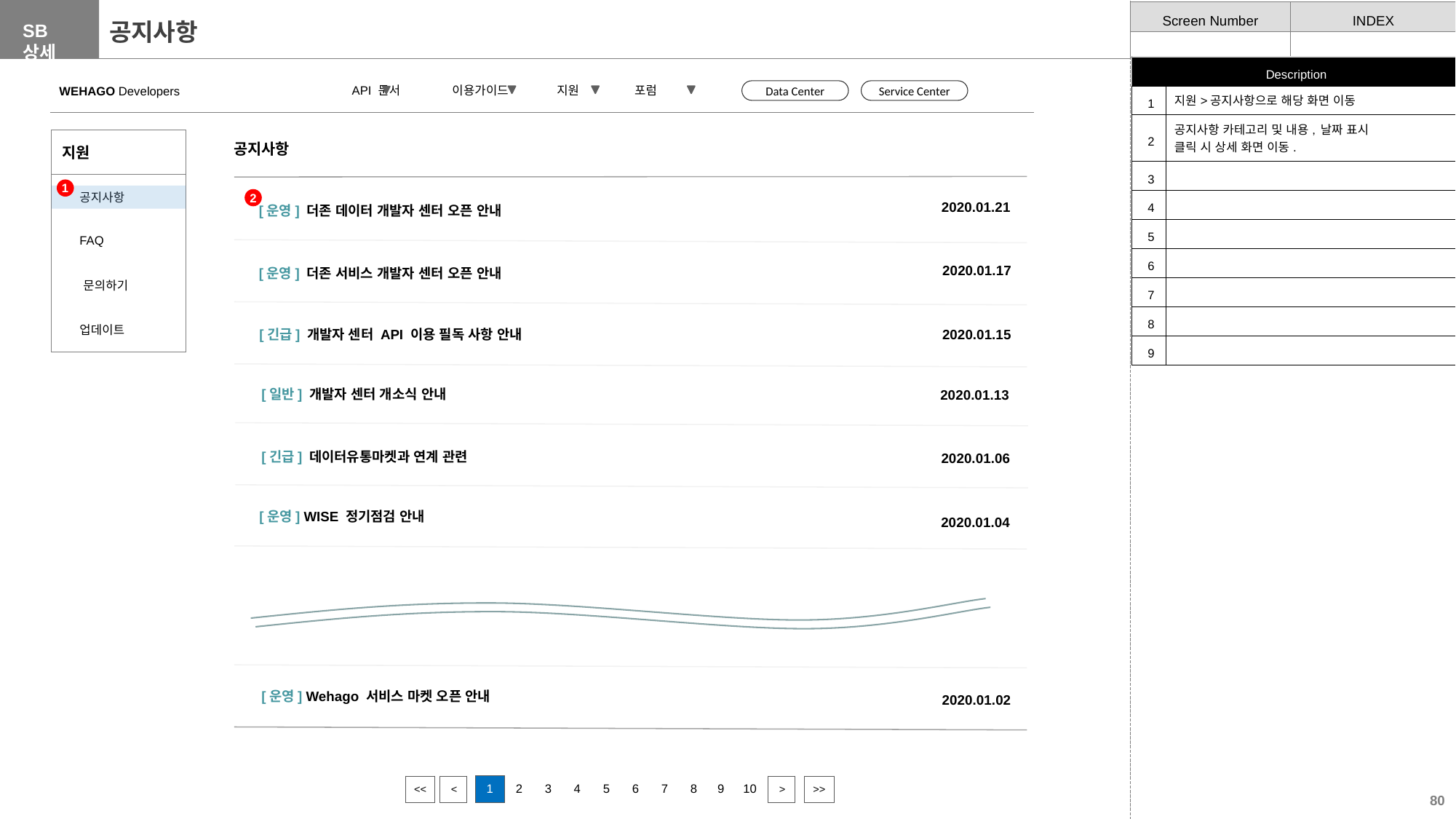

# 공지사항
| Description |  |
| --- | --- |
| 1 | 지원>공지사항으로 해당 화면 이동 |
| 2 | 공지사항 카테고리 및 내용, 날짜 표시 클릭 시 상세 화면 이동. |
| 3 |  |
| 4 |  |
| 5 |  |
| 6 |  |
| 7 |  |
| 8 |  |
| 9 |  |
   API 문서               이용가이드              지원                포럼
WEHAGO Developers
Data Center
Service Center

| 지원 |
| --- |
| 공지사항 |
| FAQ |
| 문의하기 |
| 업데이트 |
공지사항
1

2
2020.01.21
[운영] 더존 데이터 개발자 센터 오픈 안내
2020.01.17
[운영] 더존 서비스 개발자 센터 오픈 안내
[긴급] 개발자 센터 API 이용 필독 사항 안내
2020.01.15
[일반] 개발자 센터 개소식 안내
2020.01.13
[긴급] 데이터유통마켓과 연계 관련
2020.01.06
[운영] WISE 정기점검 안내
2020.01.04

[운영] Wehago 서비스 마켓 오픈 안내
2020.01.02
| 1 | 2 | 3 | 4 | 5 | 6 | 7 | 8 | 9 | 10 |
| --- | --- | --- | --- | --- | --- | --- | --- | --- | --- |
| << |
| --- |
| < |
| --- |
| > |
| --- |
| >> |
| --- |